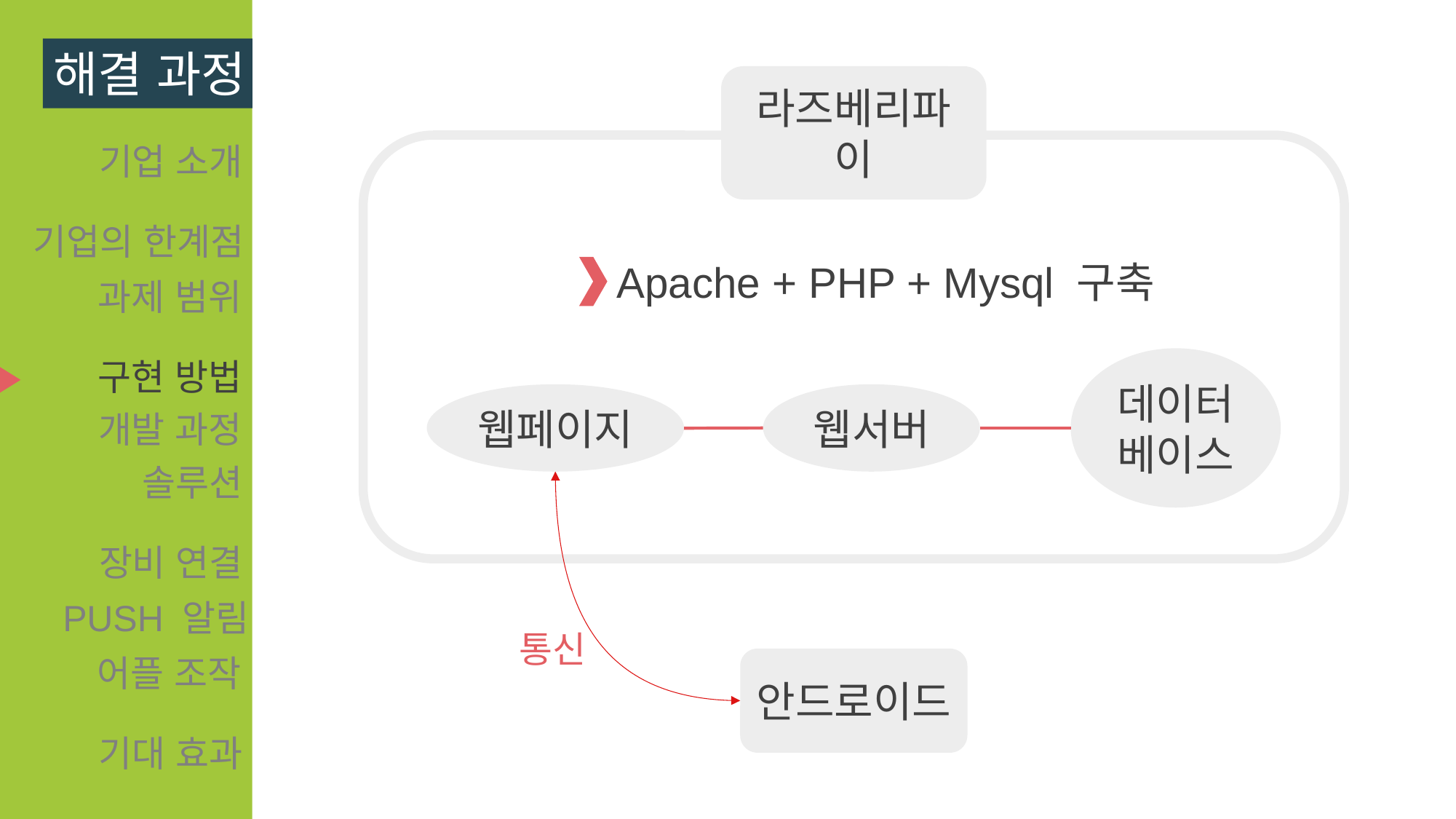

해결 과정
기업 소개
기업의 한계점
과제 범위
구현 방법
솔루션
장비 연결
PUSH 알림
어플 조작
기대 효과
▶

라즈베리파이

Apache + PHP + Mysql 구축

데이터
베이스
웹페이지
웹서버
통신
안드로이드
개발 과정